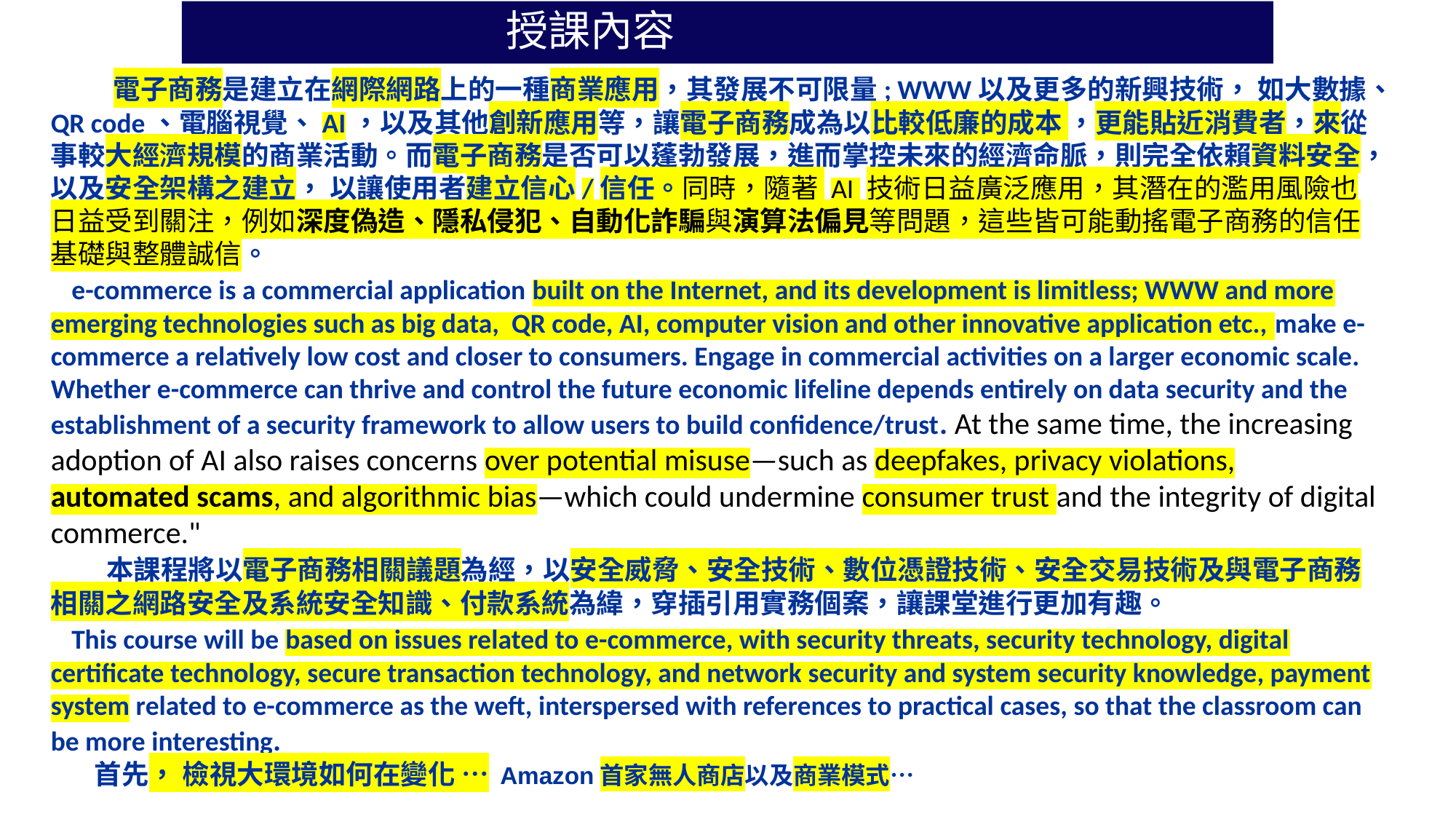

授課內容
        電子商務是建立在網際網路上的一種商業應用，其發展不可限量; WWW以及更多的新興技術， 如大數據、QR code、電腦視覺、AI，以及其他創新應用等，讓電子商務成為以比較低廉的成本 ，更能貼近消費者，來從事較大經濟規模的商業活動。而電子商務是否可以蓬勃發展，進而掌控未來的經濟命脈，則完全依賴資料安全，以及安全架構之建立， 以讓使用者建立信心/信任。同時，隨著 AI 技術日益廣泛應用，其潛在的濫用風險也日益受到關注，例如深度偽造、隱私侵犯、自動化詐騙與演算法偏見等問題，這些皆可能動搖電子商務的信任基礎與整體誠信。
   e-commerce is a commercial application built on the Internet, and its development is limitless; WWW and more emerging technologies such as big data,  QR code, AI, computer vision and other innovative application etc., make e-commerce a relatively low cost and closer to consumers. Engage in commercial activities on a larger economic scale. Whether e-commerce can thrive and control the future economic lifeline depends entirely on data security and the establishment of a security framework to allow users to build confidence/trust. At the same time, the increasing adoption of AI also raises concerns over potential misuse—such as deepfakes, privacy violations, automated scams, and algorithmic bias—which could undermine consumer trust and the integrity of digital commerce."
       本課程將以電子商務相關議題為經，以安全威脅、安全技術、數位憑證技術、安全交易技術及與電子商務相關之網路安全及系統安全知識、付款系統為緯，穿插引用實務個案，讓課堂進行更加有趣。
   This course will be based on issues related to e-commerce, with security threats, security technology, digital certificate technology, secure transaction technology, and network security and system security knowledge, payment system related to e-commerce as the weft, interspersed with references to practical cases, so that the classroom can be more interesting.
      首先， 檢視大環境如何在變化 … Amazon首家無人商店以及商業模式…